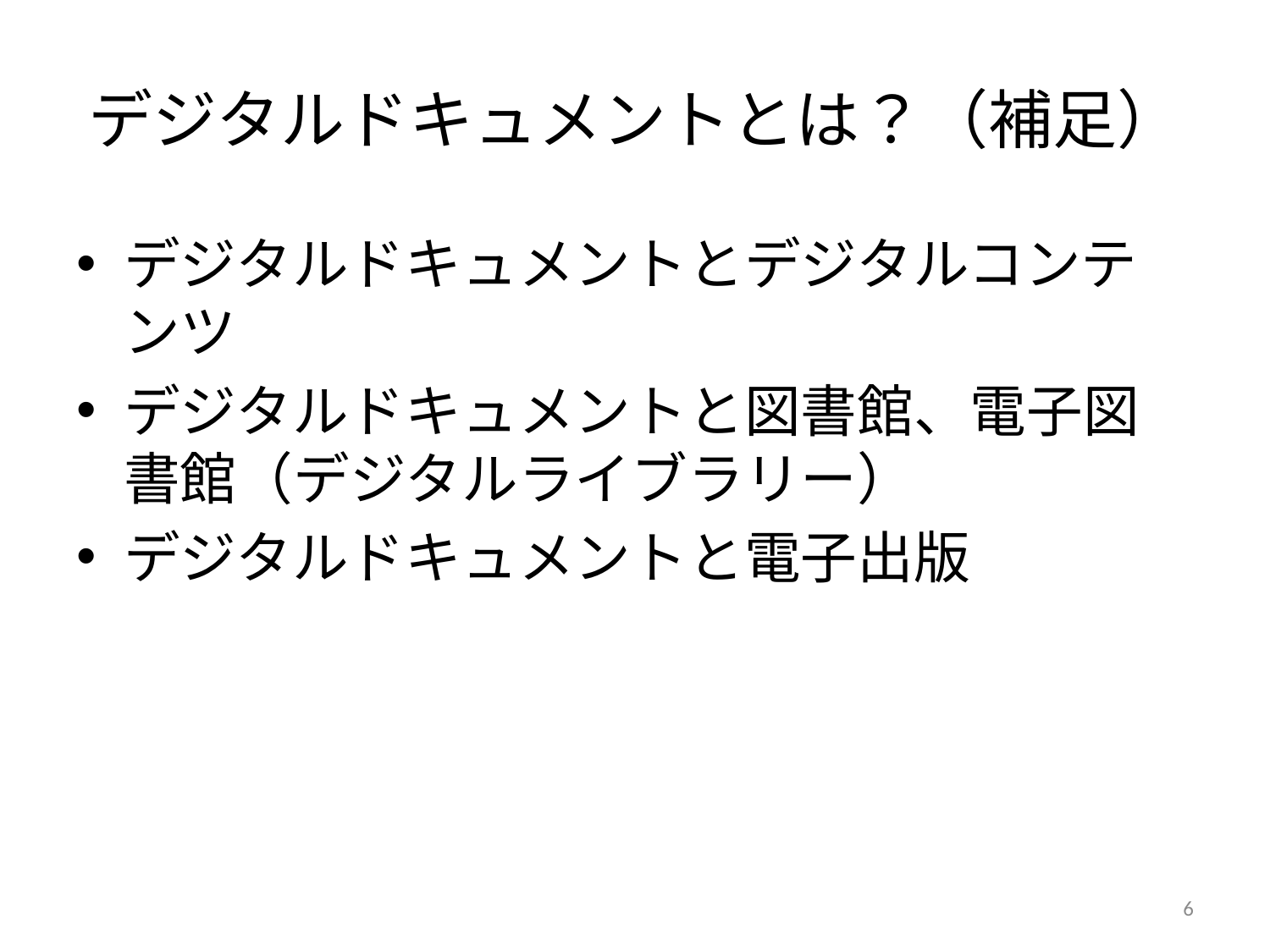

# デジタルドキュメントとは？（補足）
デジタルドキュメントとデジタルコンテンツ
デジタルドキュメントと図書館、電子図書館（デジタルライブラリー）
デジタルドキュメントと電子出版
6